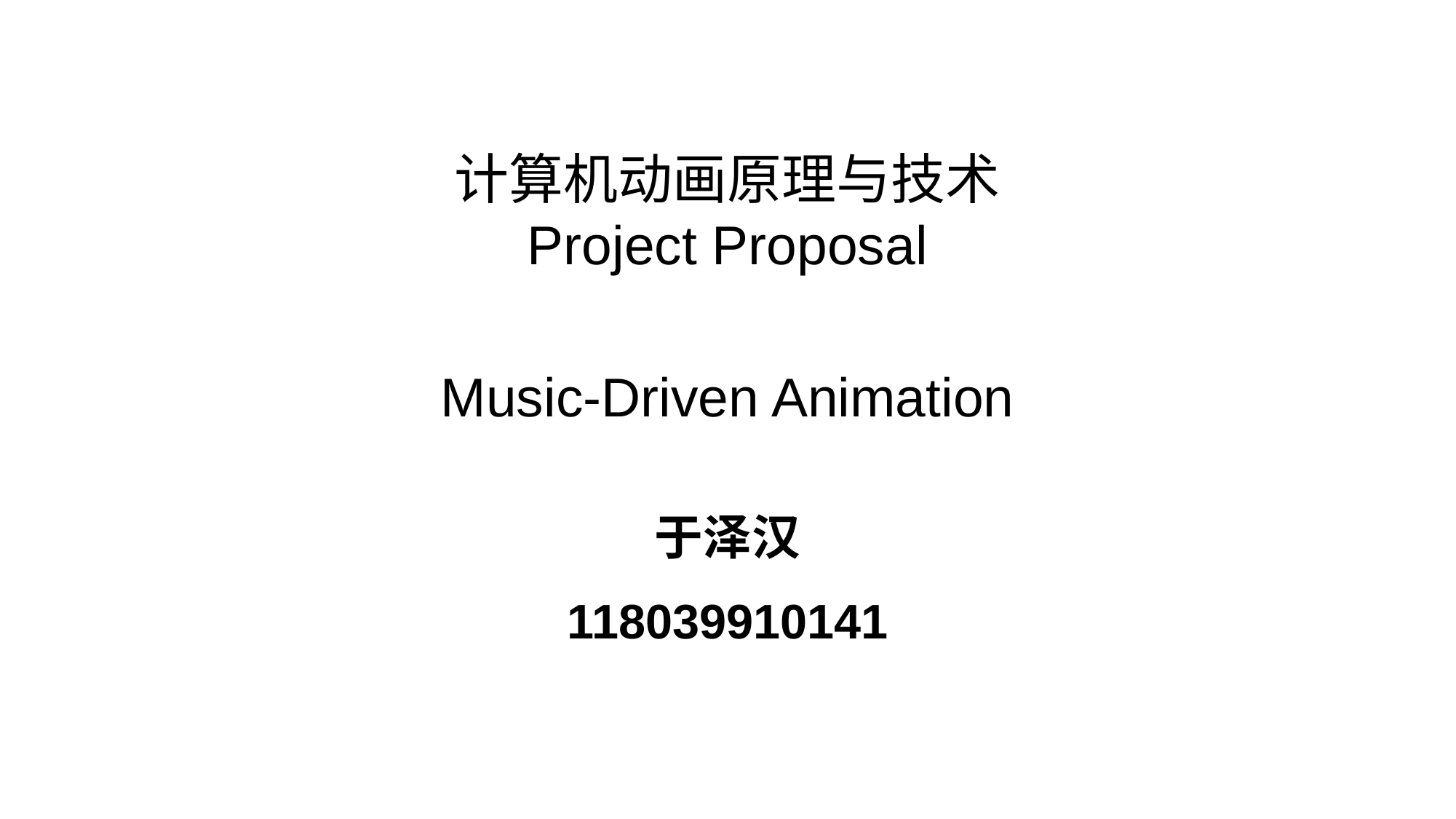

计算机动画原理与技术
Project Proposal
Music-Driven Animation
于泽汉
118039910141